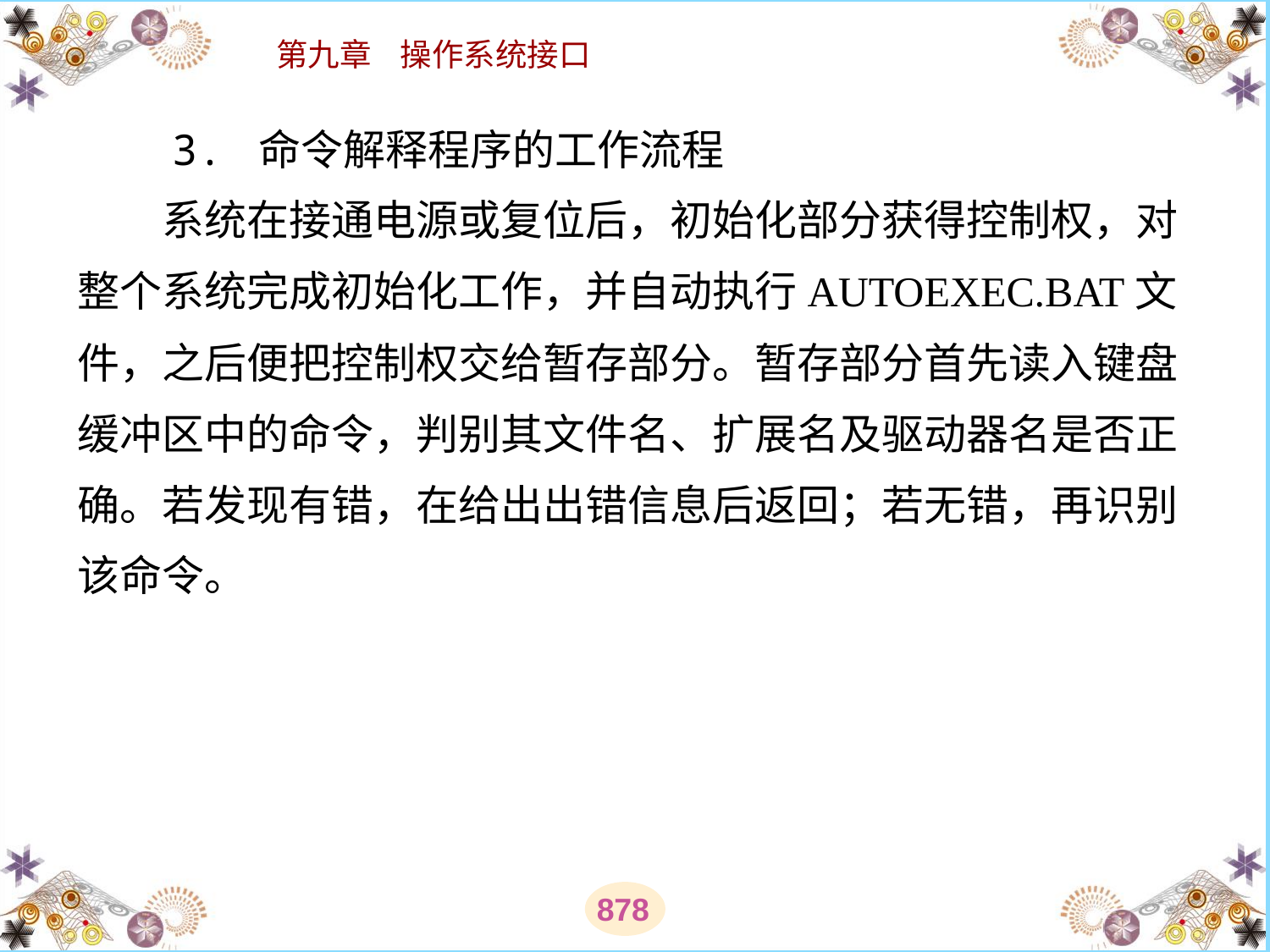

# 3. 命令解释程序的工作流程 　　系统在接通电源或复位后，初始化部分获得控制权，对整个系统完成初始化工作，并自动执行AUTOEXEC.BAT文件，之后便把控制权交给暂存部分。暂存部分首先读入键盘缓冲区中的命令，判别其文件名、扩展名及驱动器名是否正确。若发现有错，在给出出错信息后返回；若无错，再识别该命令。